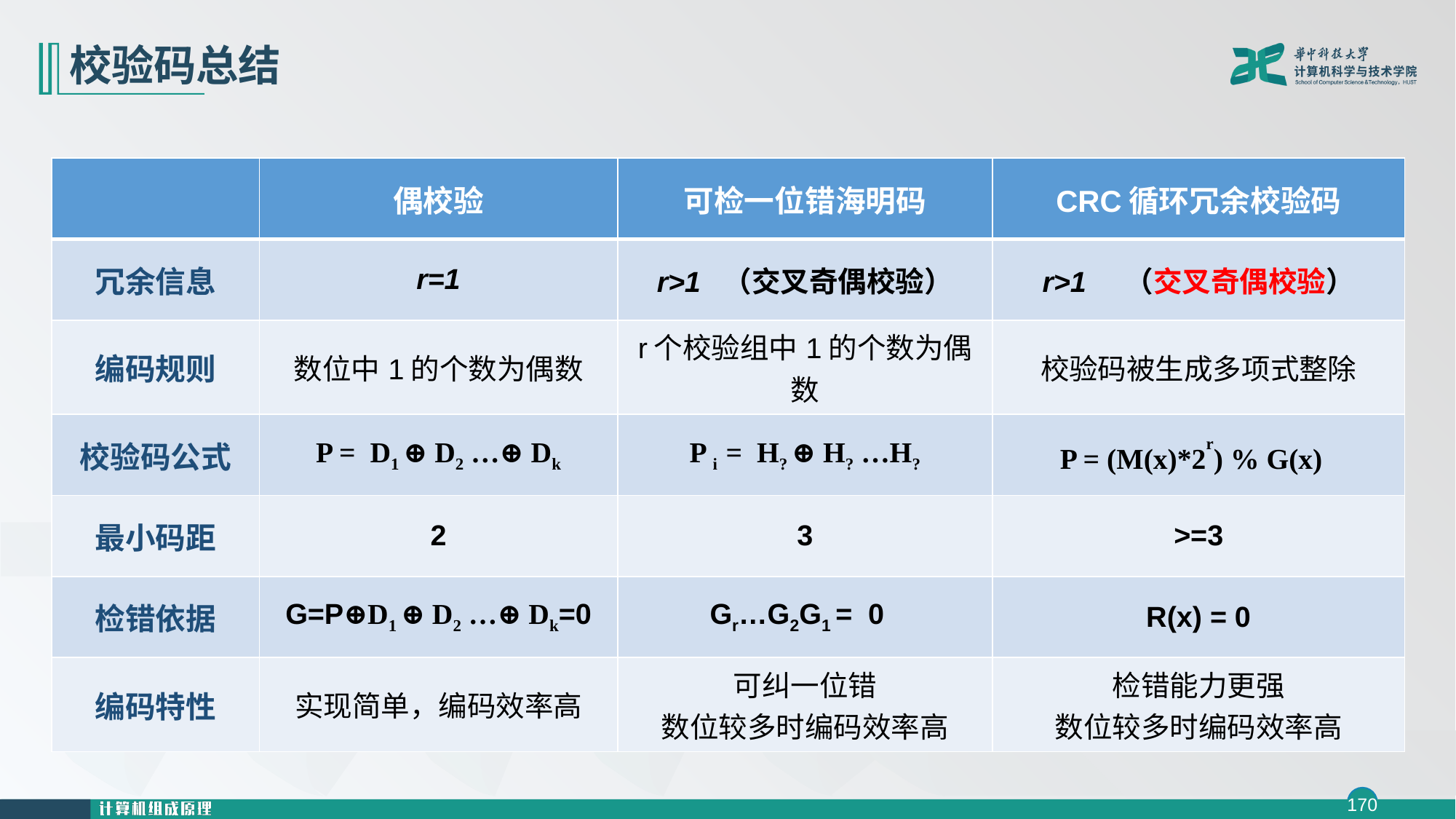

# 校验码总结
|  | 偶校验 | 可检一位错海明码 | CRC循环冗余校验码 |
| --- | --- | --- | --- |
| 冗余信息 | r=1 | r>1 （交叉奇偶校验） | r>1 （交叉奇偶校验） |
| 编码规则 | 数位中1的个数为偶数 | r个校验组中1的个数为偶数 | 校验码被生成多项式整除 |
| 校验码公式 | P = D1 ⊕ D2 …⊕ Dk | P i = H? ⊕ H? …H? | P = (M(x)\*2r) % G(x) |
| 最小码距 | 2 | 3 | >=3 |
| 检错依据 | G=P⊕D1 ⊕ D2 …⊕ Dk=0 | Gr…G2G1 = 0 | R(x) = 0 |
| 编码特性 | 实现简单，编码效率高 | 可纠一位错 数位较多时编码效率高 | 检错能力更强 数位较多时编码效率高 |